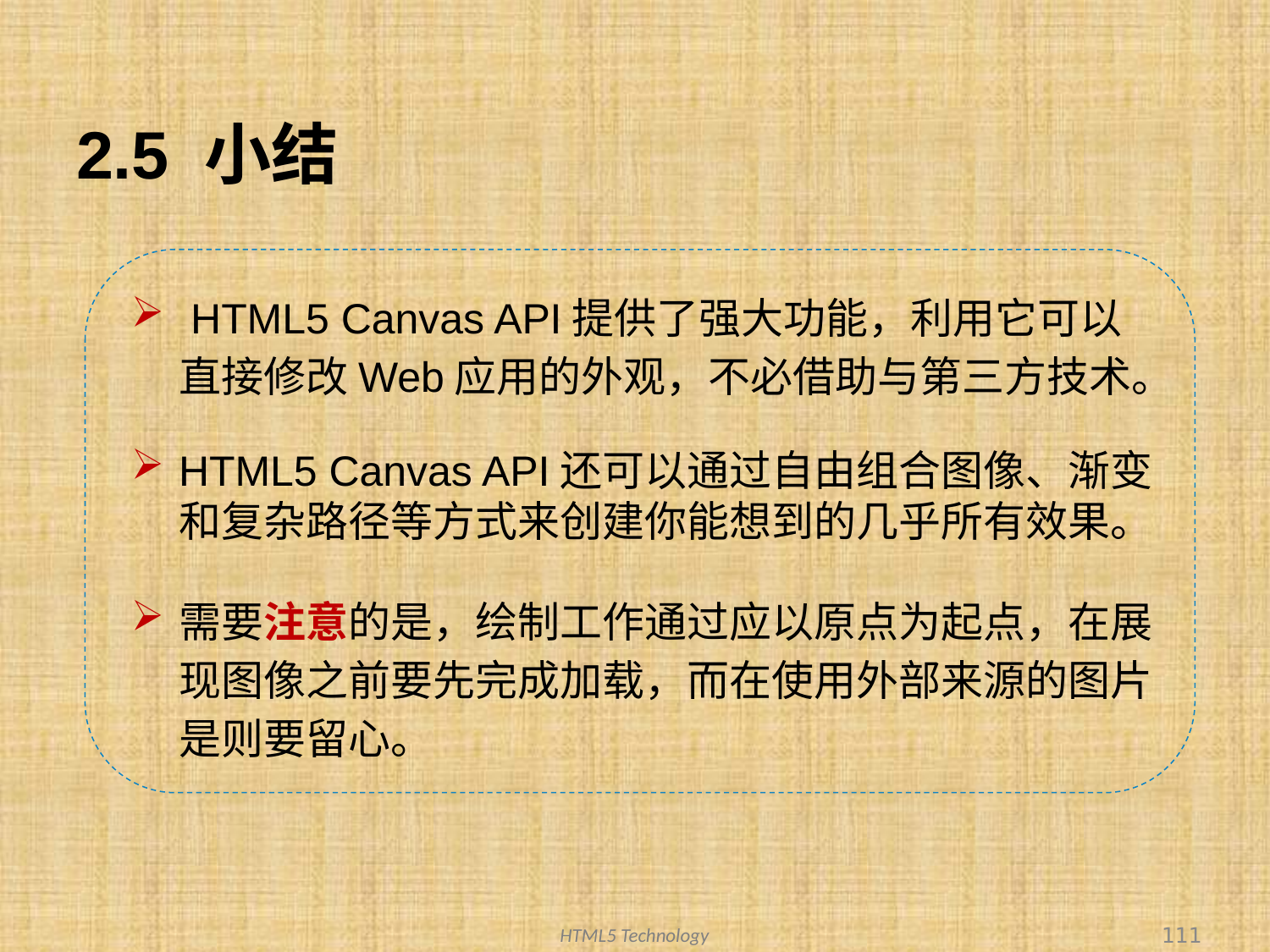

# 2.5 小结

 HTML5 Canvas API提供了强大功能，利用它可以直接修改Web应用的外观，不必借助与第三方技术。
HTML5 Canvas API还可以通过自由组合图像、渐变和复杂路径等方式来创建你能想到的几乎所有效果。
需要注意的是，绘制工作通过应以原点为起点，在展现图像之前要先完成加载，而在使用外部来源的图片是则要留心。
111
HTML5 Technology